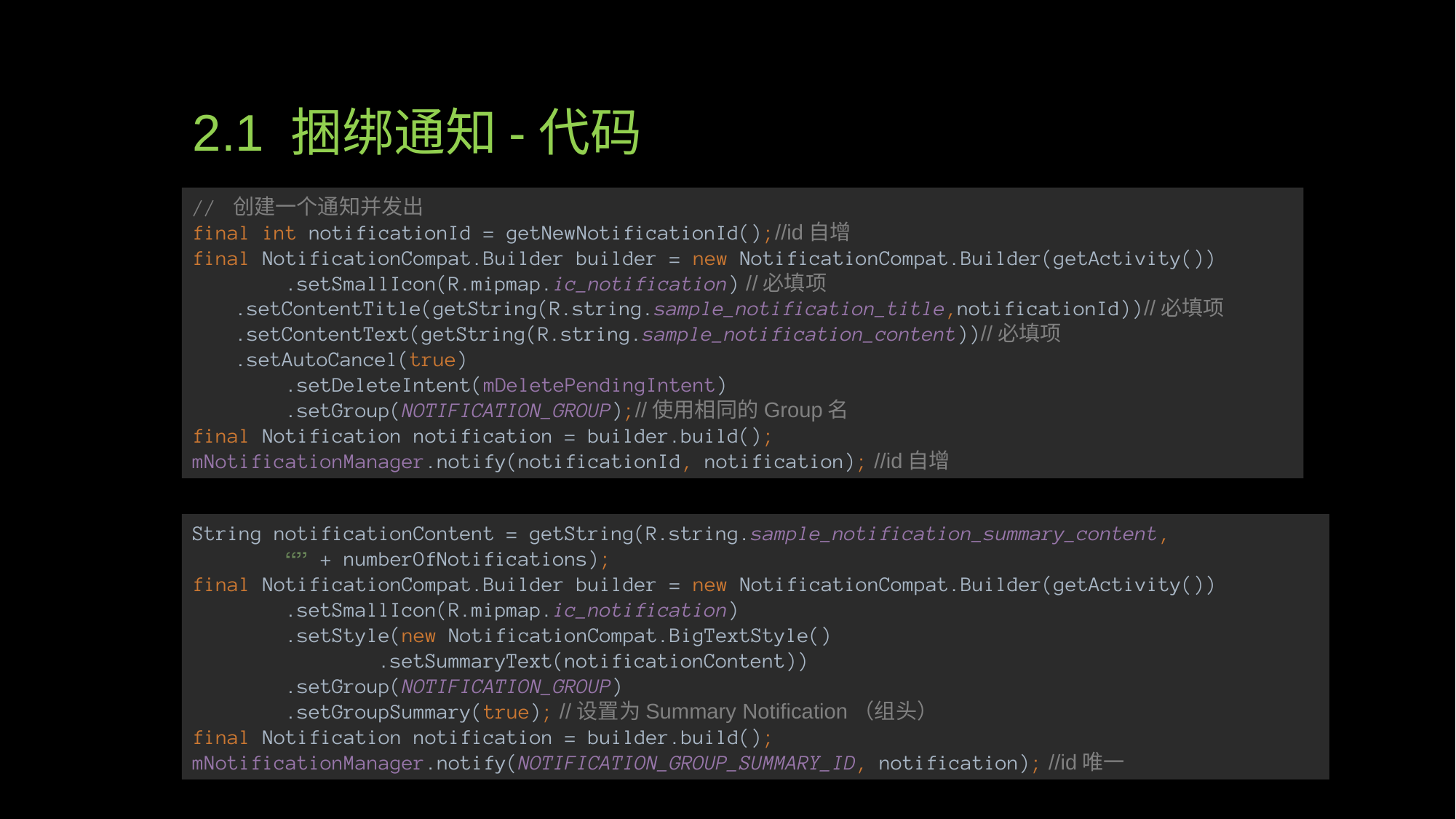

# 2.1 捆绑通知-代码
// 创建一个通知并发出
final int notificationId = getNewNotificationId();//id自增
final NotificationCompat.Builder builder = new NotificationCompat.Builder(getActivity())
        .setSmallIcon(R.mipmap.ic_notification) //必填项
        .setContentTitle(getString(R.string.sample_notification_title,notificationId))//必填项
        .setContentText(getString(R.string.sample_notification_content))//必填项
        .setAutoCancel(true)
        .setDeleteIntent(mDeletePendingIntent)
        .setGroup(NOTIFICATION_GROUP);//使用相同的Group名
final Notification notification = builder.build();
mNotificationManager.notify(notificationId, notification); //id自增
String notificationContent = getString(R.string.sample_notification_summary_content,
        “” + numberOfNotifications);
final NotificationCompat.Builder builder = new NotificationCompat.Builder(getActivity())
        .setSmallIcon(R.mipmap.ic_notification)
        .setStyle(new NotificationCompat.BigTextStyle()
                .setSummaryText(notificationContent))
        .setGroup(NOTIFICATION_GROUP)
        .setGroupSummary(true); //设置为Summary Notification（组头）
final Notification notification = builder.build();
mNotificationManager.notify(NOTIFICATION_GROUP_SUMMARY_ID, notification); //id唯一